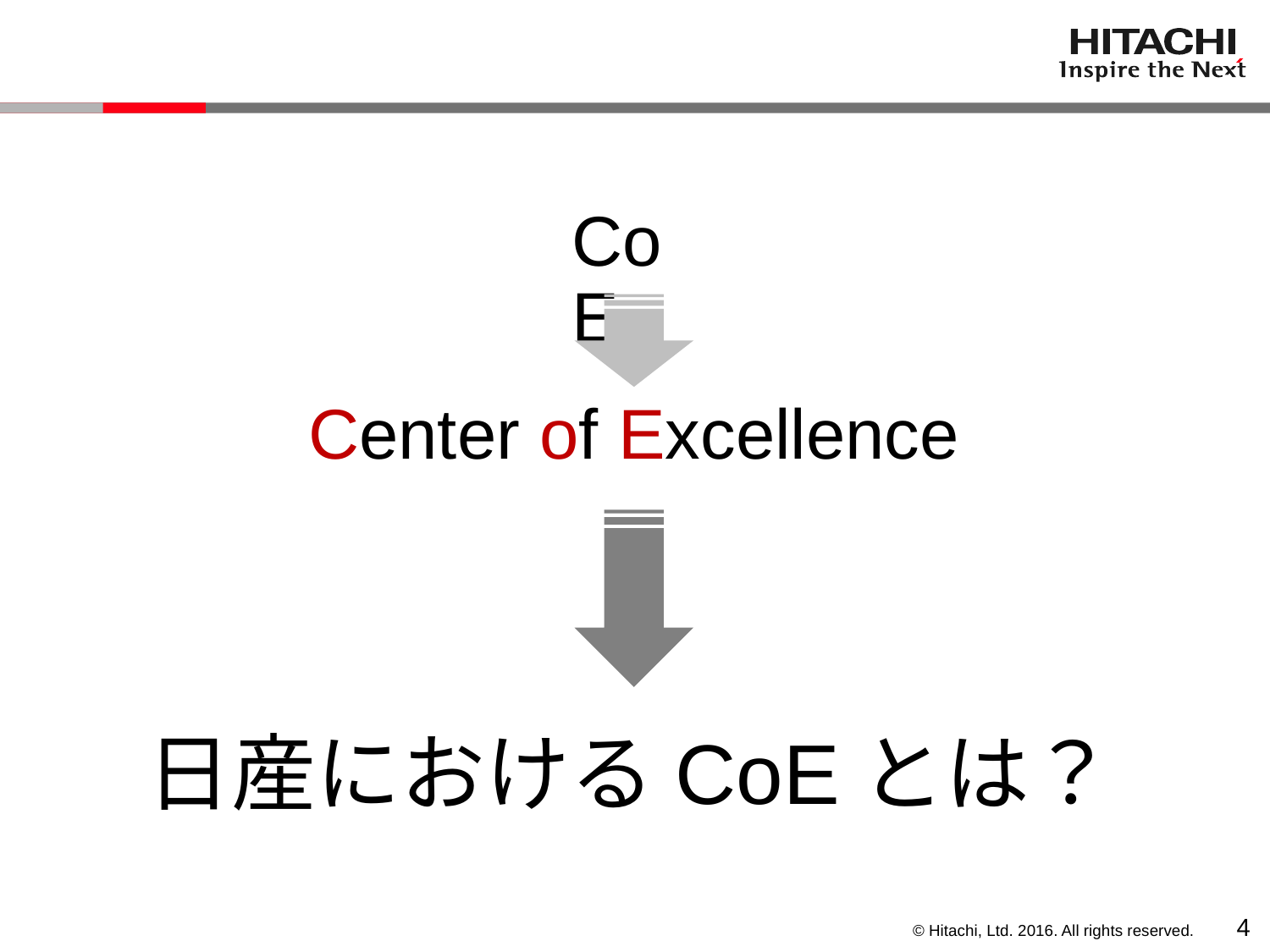

# CoE

Center of Excellence

日産におけるCoEとは？
4